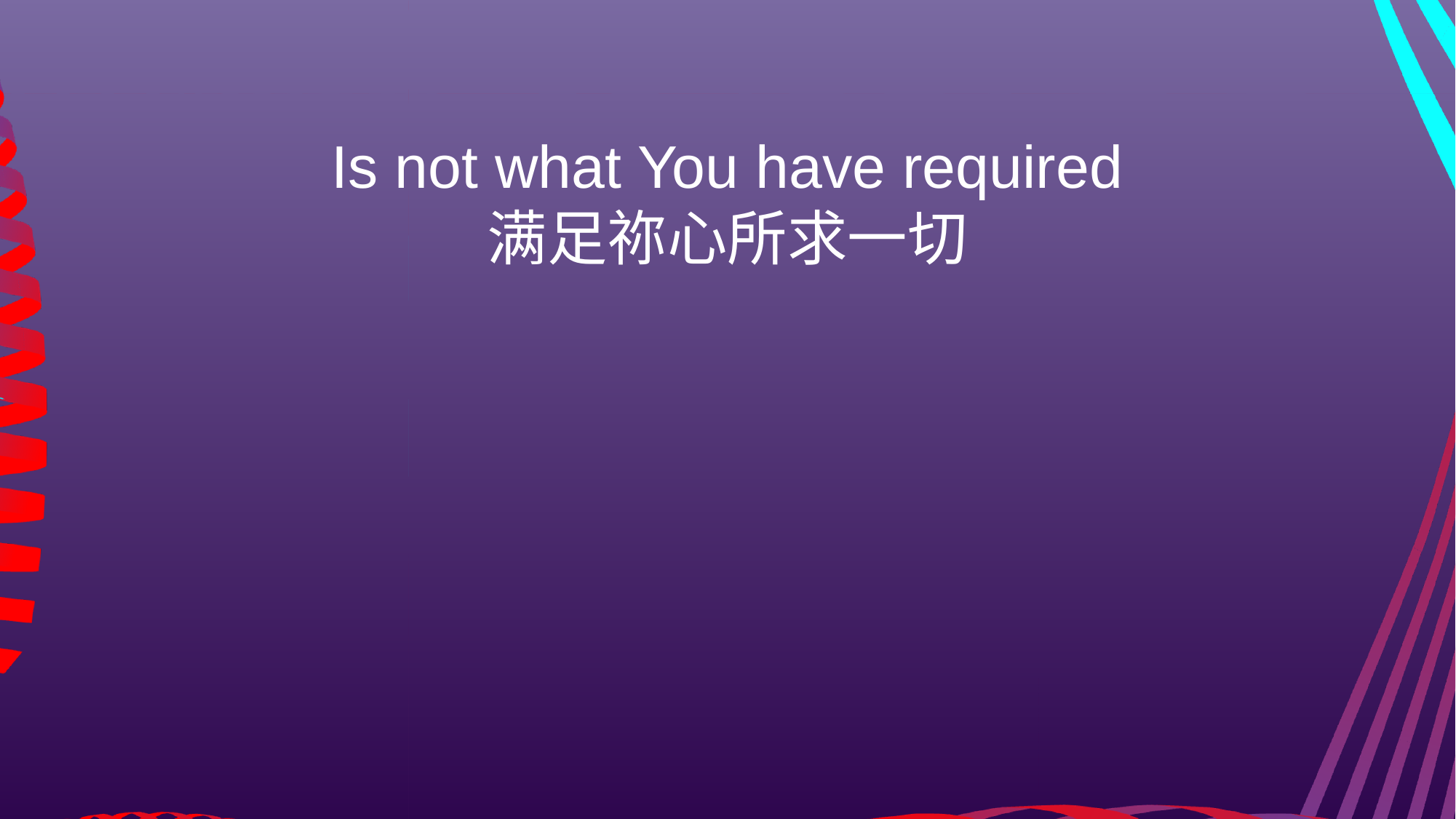

Is not what You have required
满足祢心所求一切